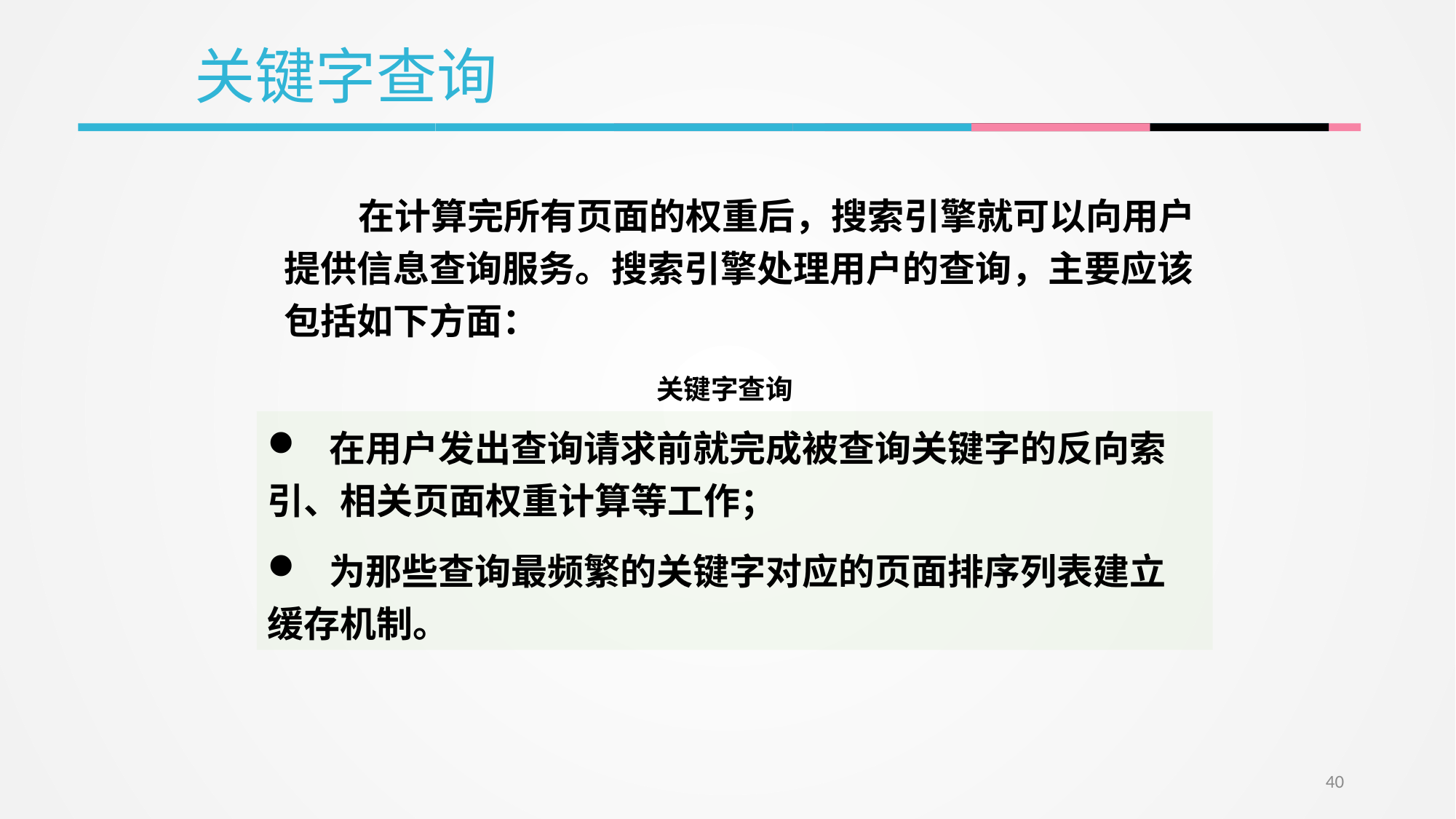

关键字查询

        在计算完所有页面的权重后，搜索引擎就可以向用户提供信息查询服务。搜索引擎处理用户的查询，主要应该包括如下方面：
关键字查询
  在用户发出查询请求前就完成被查询关键字的反向索引、相关页面权重计算等工作；
  为那些查询最频繁的关键字对应的页面排序列表建立缓存机制。
40